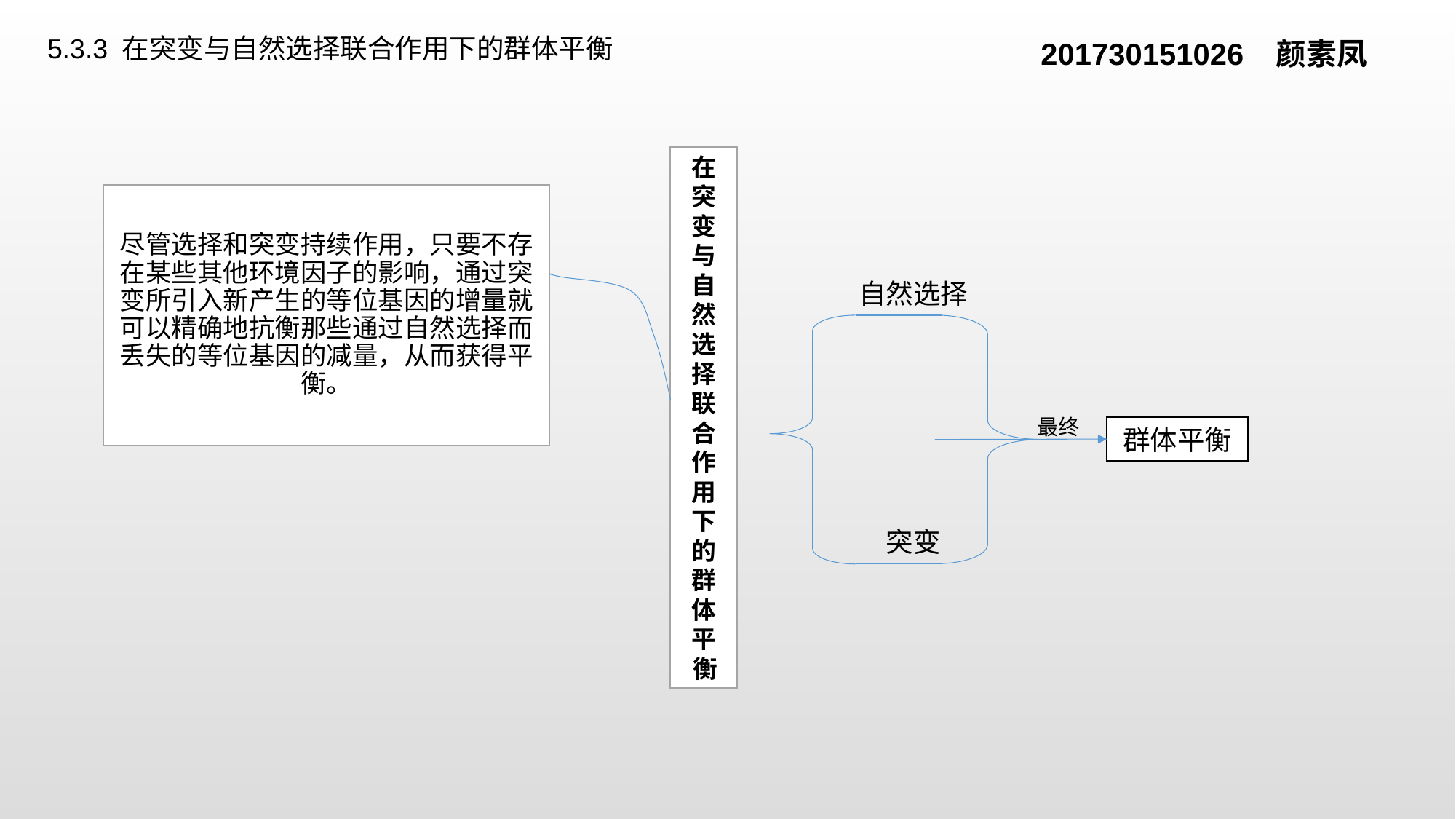

201730151026   颜素凤
5.3.3 在突变与自然选择联合作用下的群体平衡
# 在突变与自然选择联合作用下的 群体平衡
尽管选择和突变持续作用，只要不存在某些其他环境因子的影响，通过突变所引入新产生的等位基因的增量就可以精确地抗衡那些通过自然选择而丢失的等位基因的减量，从而获得平衡。
自然选择

最终
群体平衡
突变